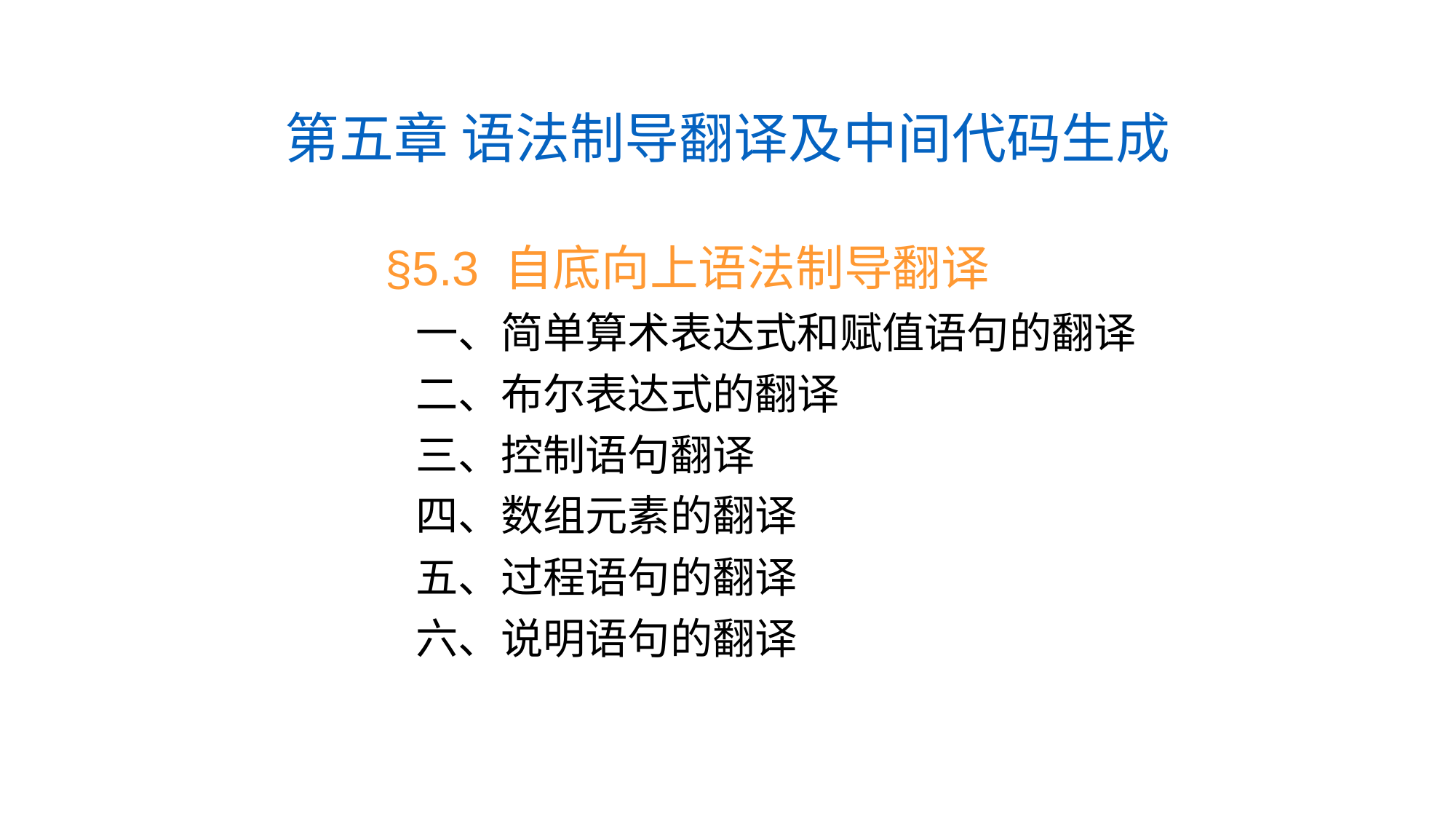

第五章 语法制导翻译及中间代码生成
 §5.3 自底向上语法制导翻译
   一、简单算术表达式和赋值语句的翻译
   二、布尔表达式的翻译
   三、控制语句翻译
   四、数组元素的翻译
   五、过程语句的翻译
   六、说明语句的翻译